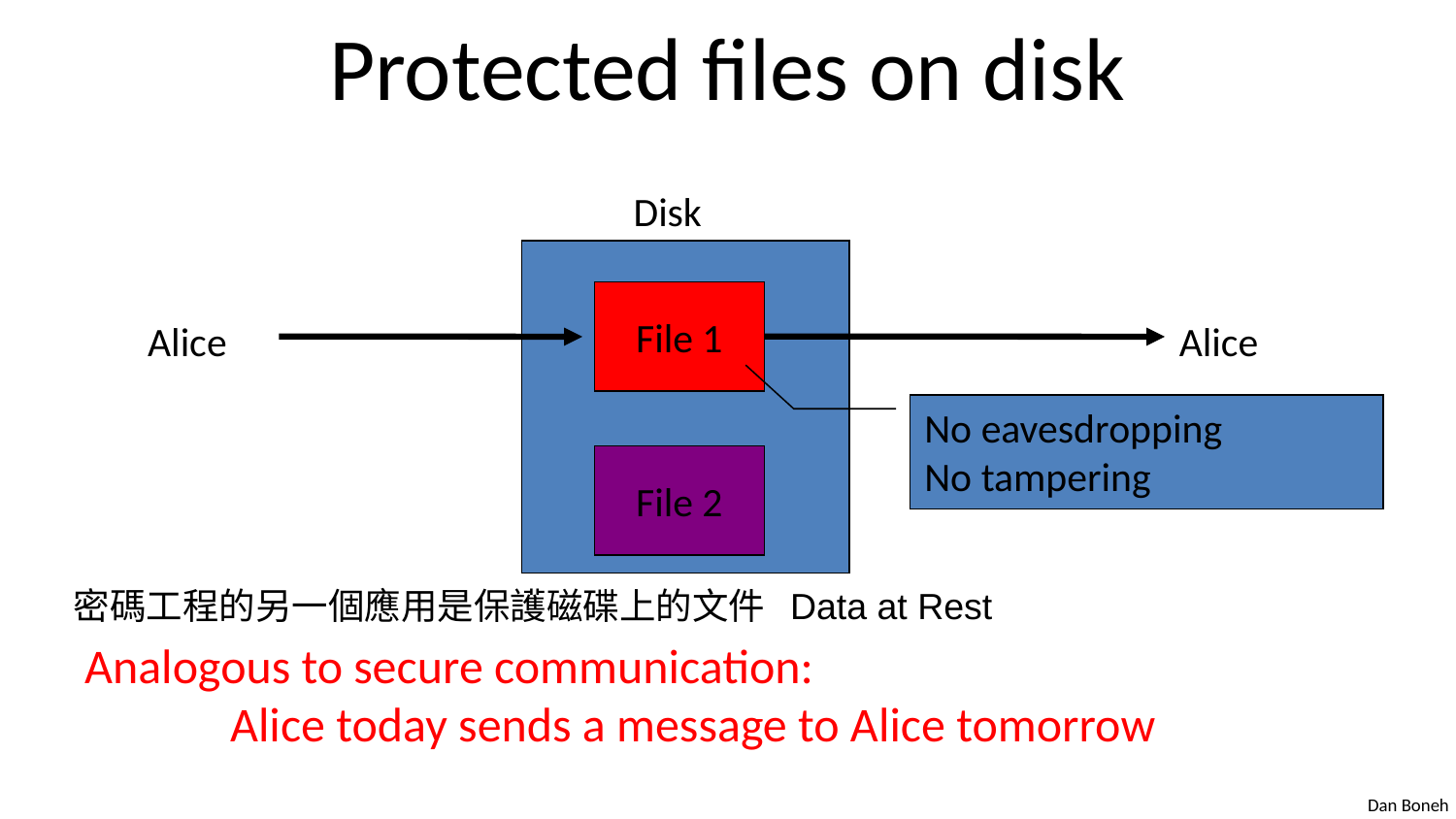

# Protected files on disk
Disk

File 1
Alice
Alice

No eavesdropping
No tampering
File 2
   密碼工程的另一個應用是保護磁碟上的文件  Data at Rest
Analogous to secure communication:
	Alice today sends a message to Alice tomorrow